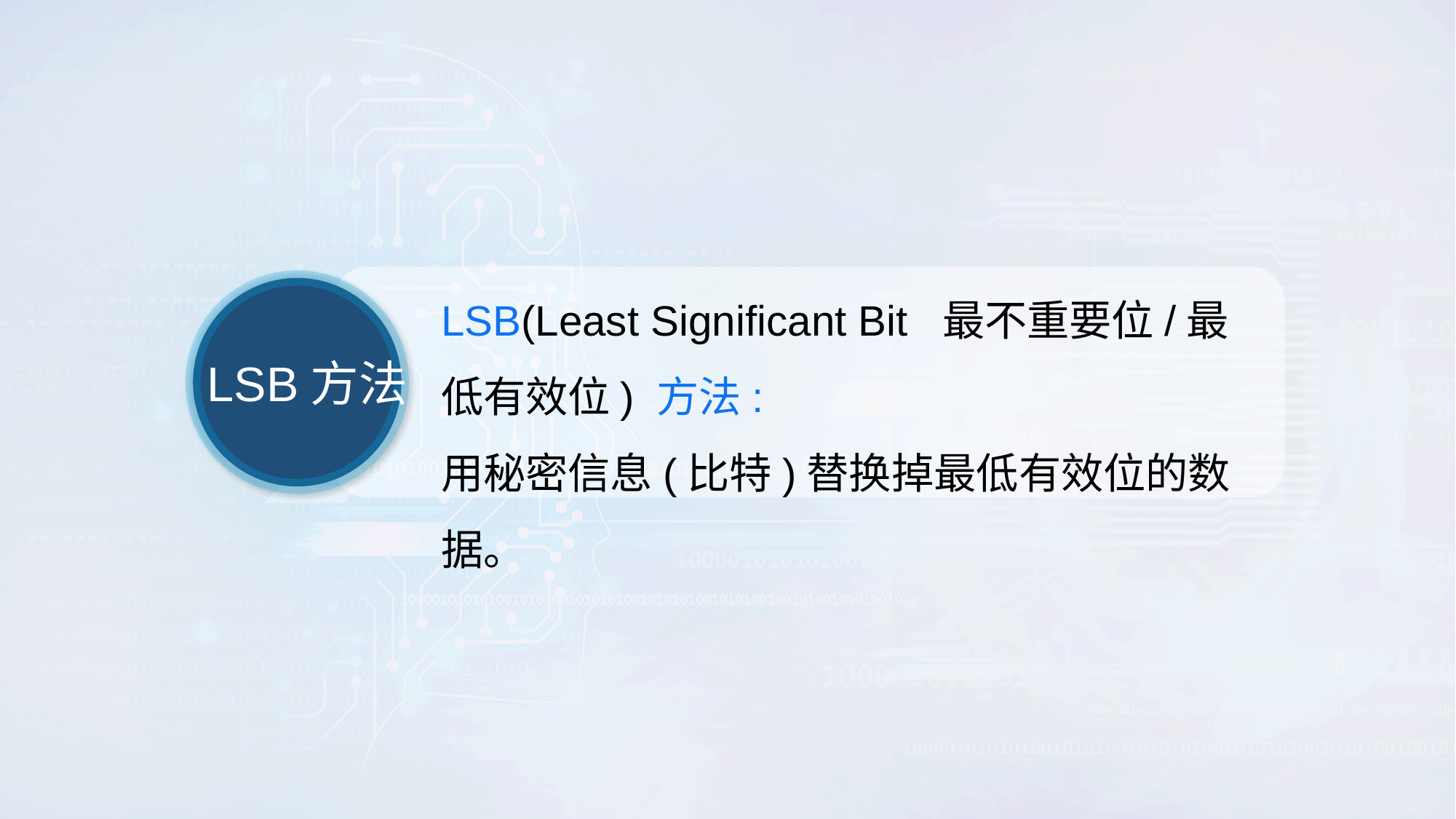

LSB(Least Significant Bit  最不重要位/最低有效位) 方法:
用秘密信息(比特)替换掉最低有效位的数据。

LSB方法